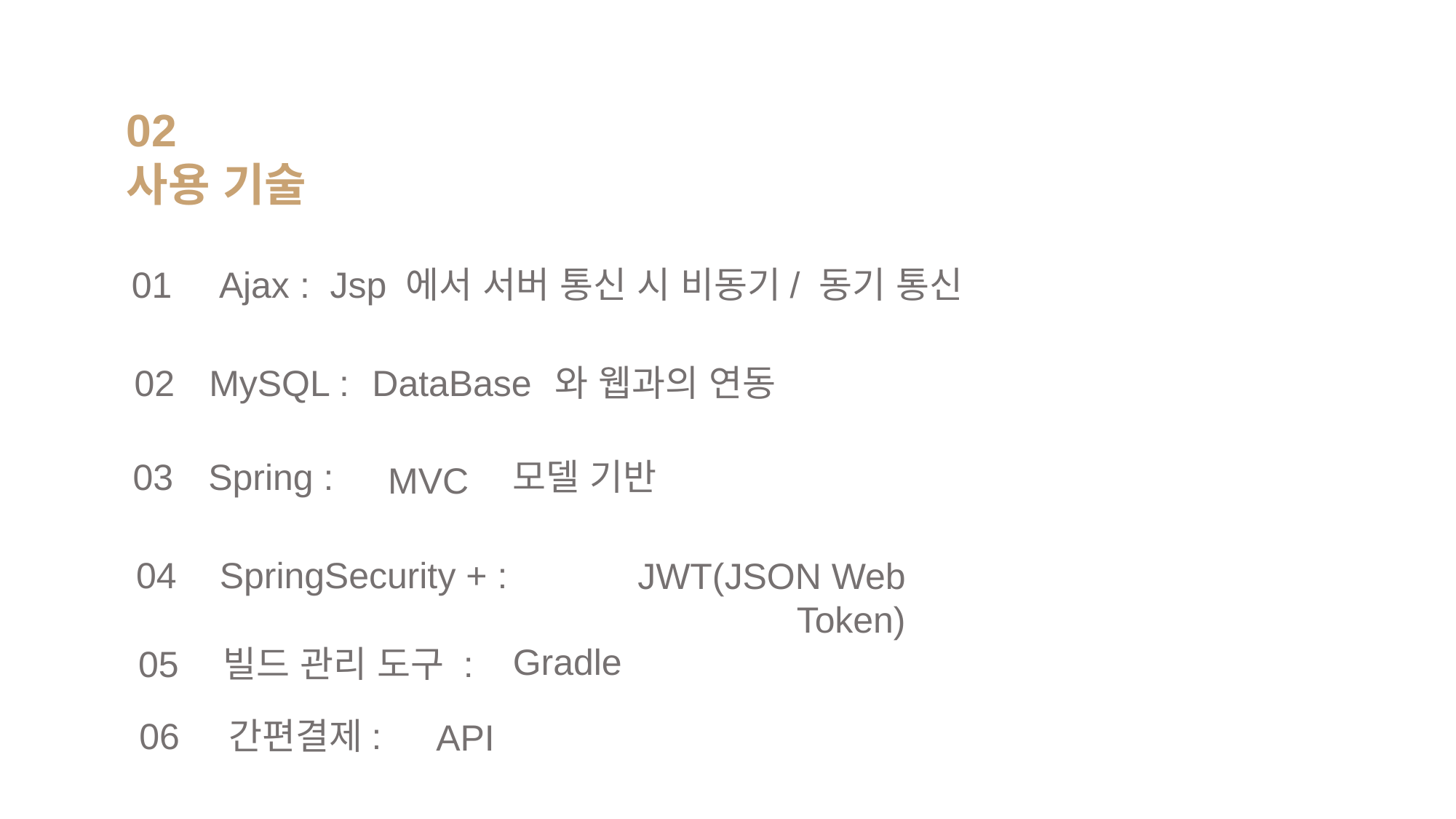

02
사용 기술
01
Ajax :  Jsp 에서 서버 통신 시 비동기/ 동기 통신
02
MySQL :
DataBase
와 웹과의 연동
03
Spring :
모델 기반
MVC
04
SpringSecurity + :
JWT(JSON Web Token)
Gradle
빌드 관리 도구 :
05
간편결제:
06
API